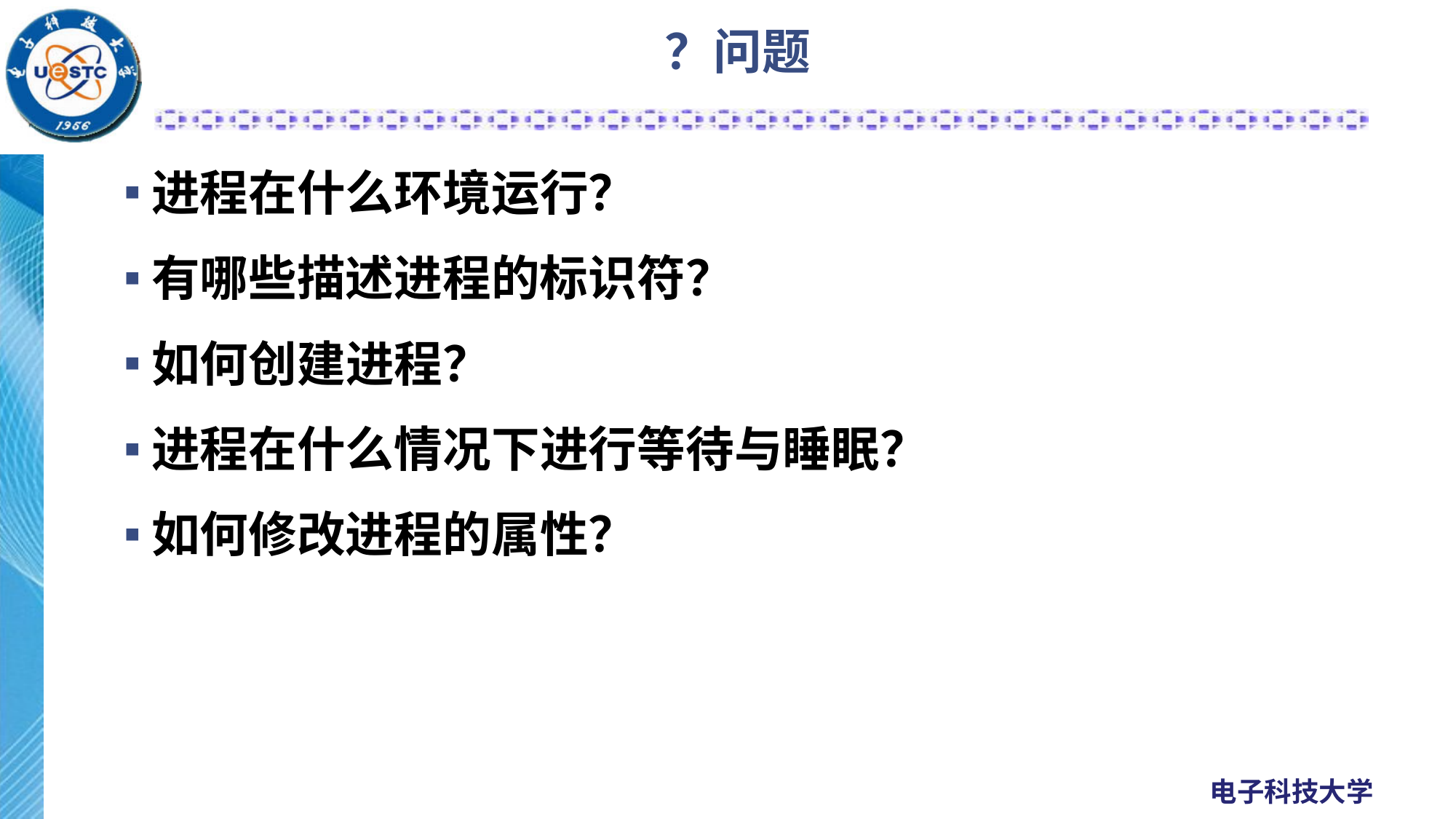

# ？问题
进程在什么环境运行？
有哪些描述进程的标识符？
如何创建进程？
进程在什么情况下进行等待与睡眠？
如何修改进程的属性？